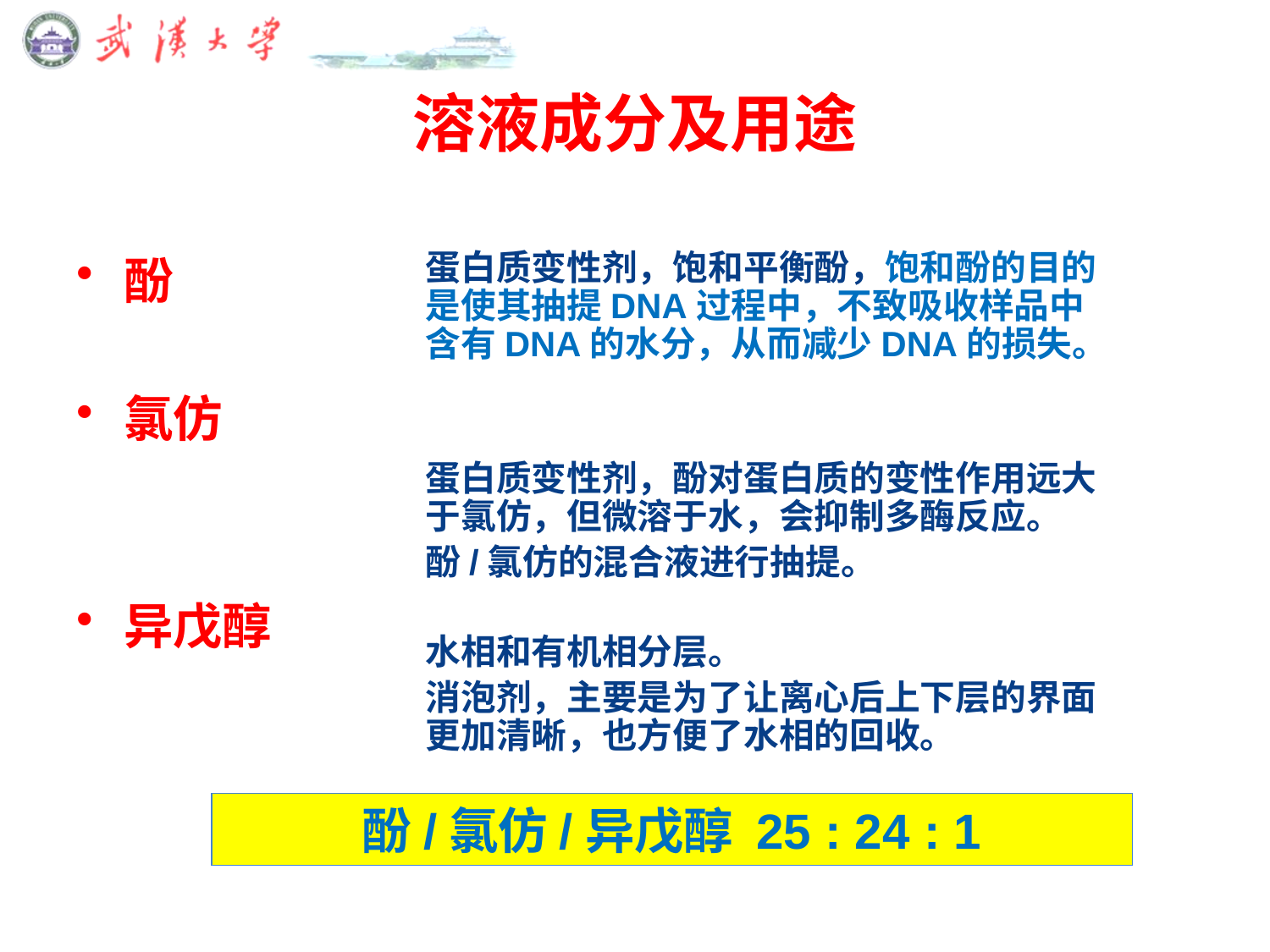

# 溶液成分及用途
酚

氯仿

异戊醇
蛋白质变性剂，饱和平衡酚，饱和酚的目的是使其抽提DNA过程中，不致吸收样品中含有DNA的水分，从而减少DNA的损失。

蛋白质变性剂，酚对蛋白质的变性作用远大于氯仿，但微溶于水，会抑制多酶反应。
酚/氯仿的混合液进行抽提。

水相和有机相分层。
消泡剂，主要是为了让离心后上下层的界面更加清晰，也方便了水相的回收。
酚/氯仿/异戊醇 25 : 24 : 1